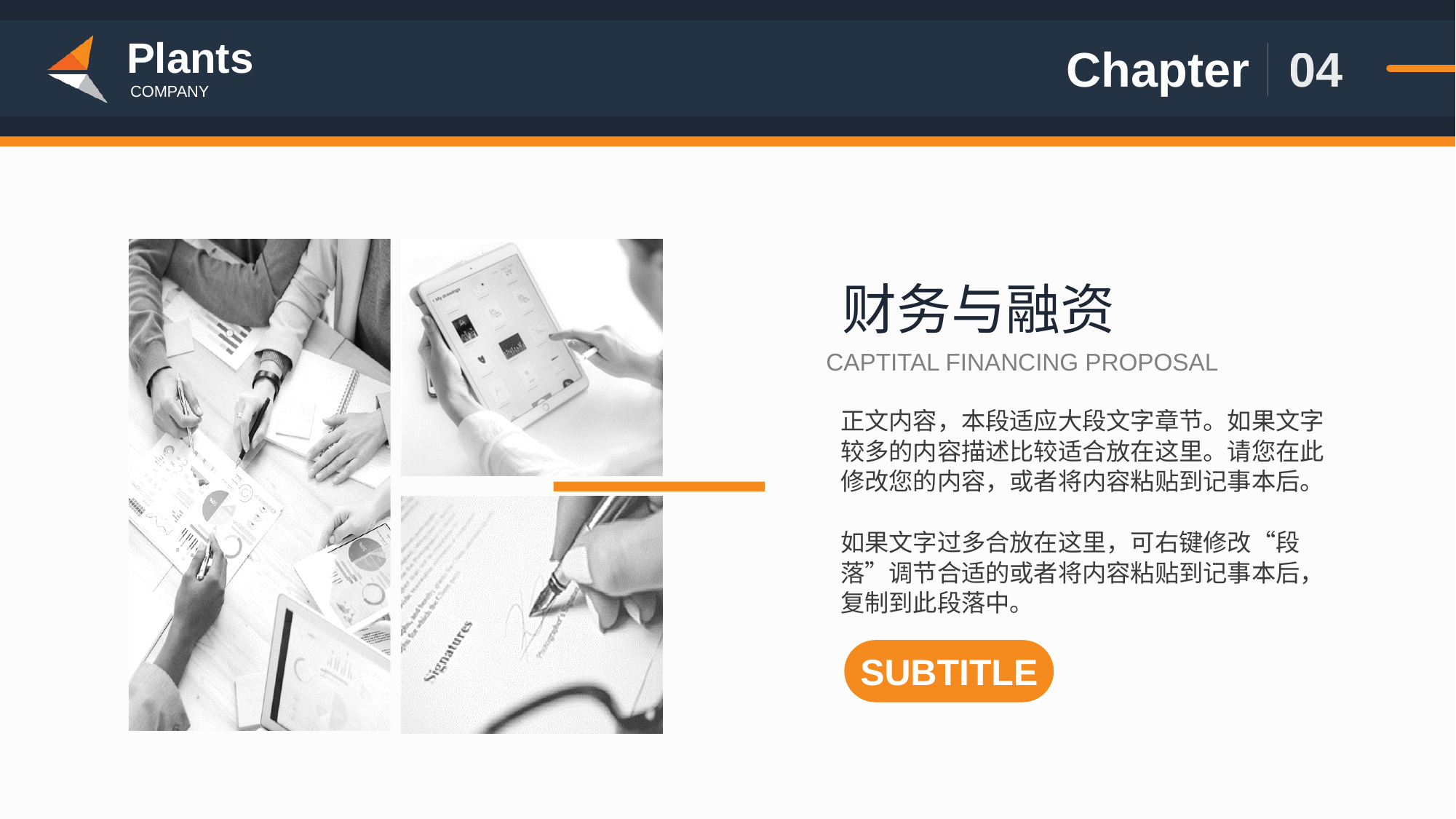

04

财务与融资
CAPTITAL FINANCING PROPOSAL
正文内容，本段适应大段文字章节。如果文字较多的内容描述比较适合放在这里。请您在此修改您的内容，或者将内容粘贴到记事本后。

如果文字过多合放在这里，可右键修改“段落”调节合适的或者将内容粘贴到记事本后，复制到此段落中。

SUBTITLE